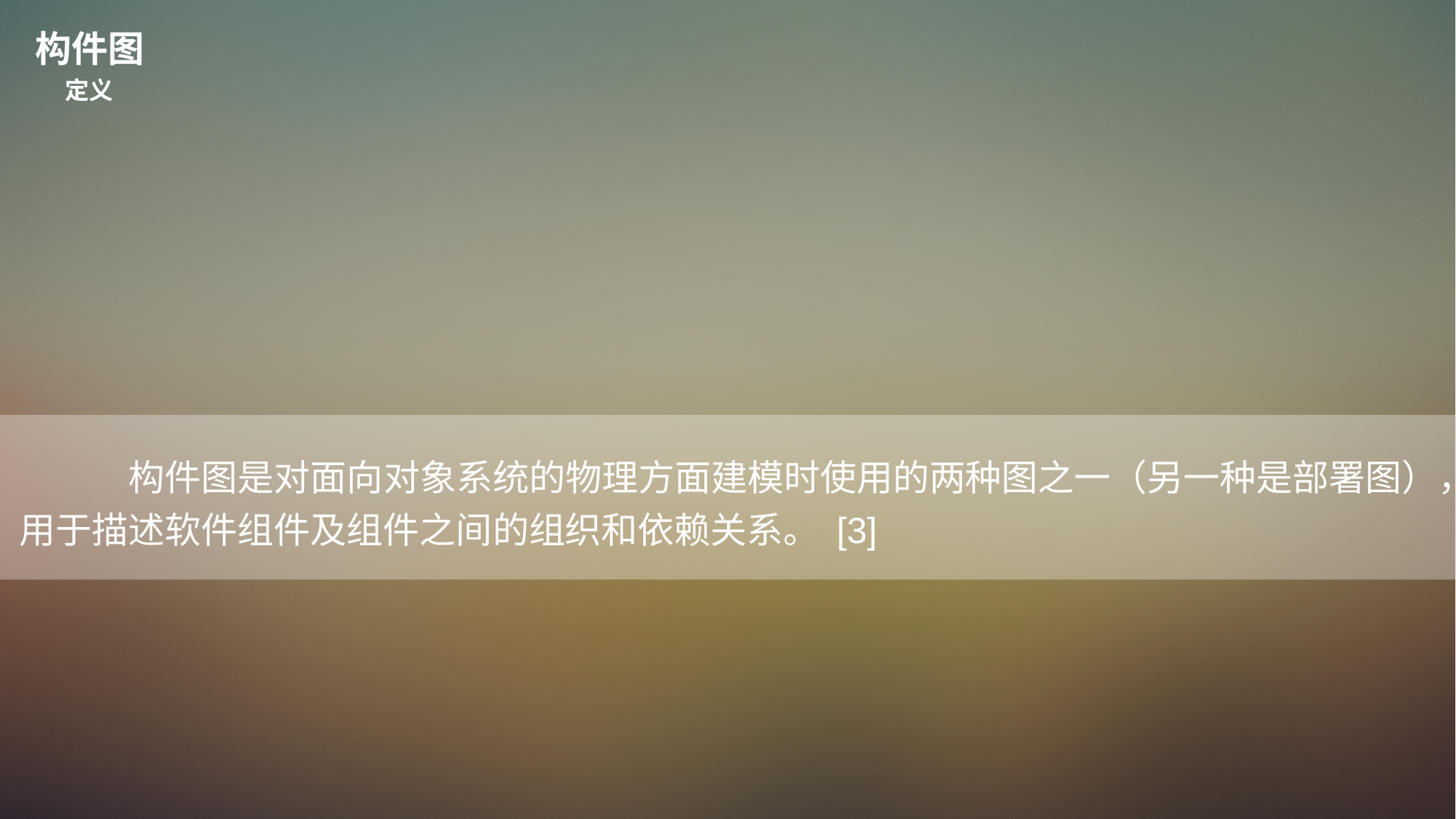

构件图
定义

	构件图是对面向对象系统的物理方面建模时使用的两种图之一（另一种是部署图），用于描述软件组件及组件之间的组织和依赖关系。 [3]